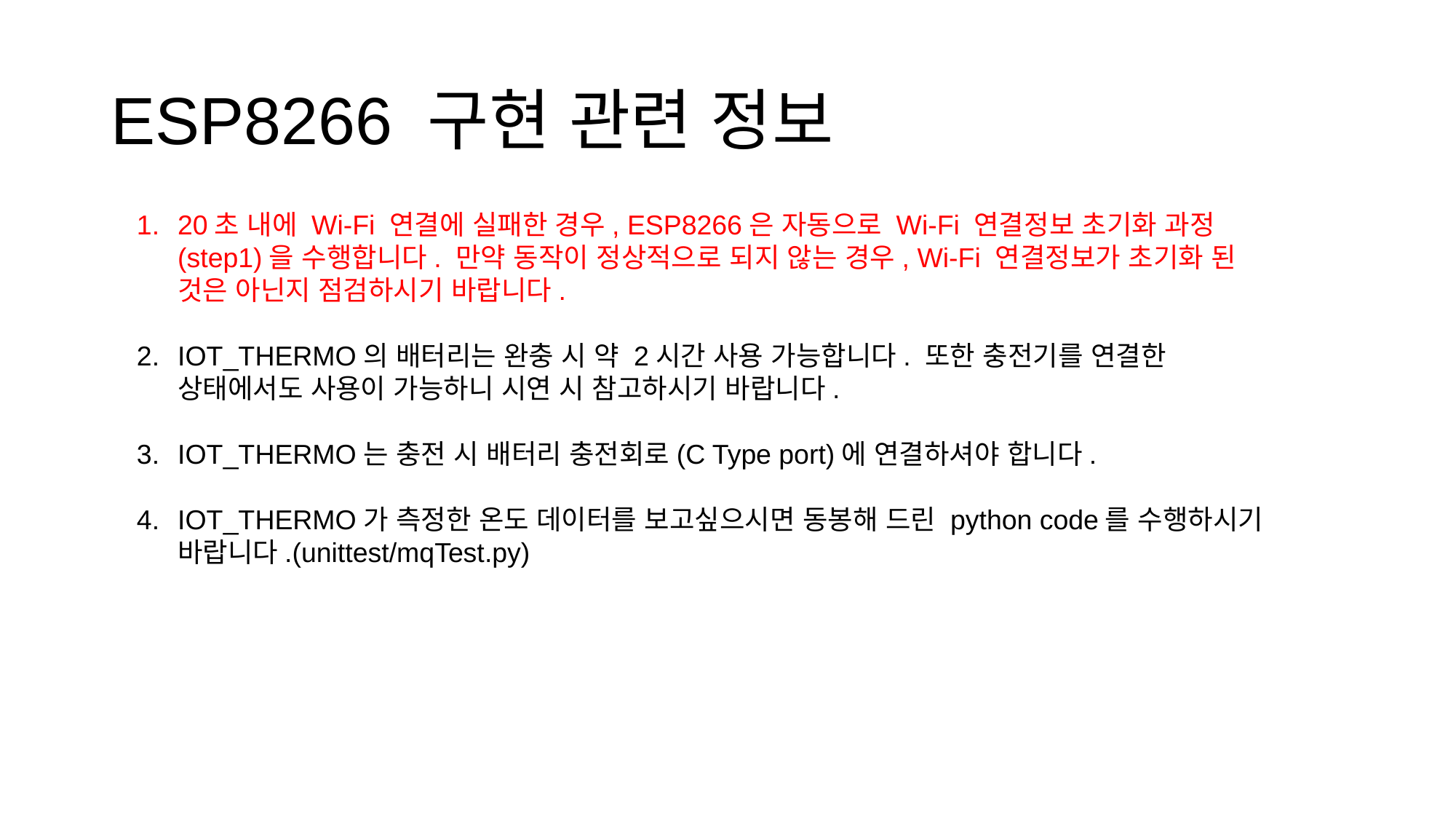

# ESP8266 구현 관련 정보
20초 내에 Wi-Fi 연결에 실패한 경우, ESP8266은 자동으로 Wi-Fi 연결정보 초기화 과정(step1)을 수행합니다. 만약 동작이 정상적으로 되지 않는 경우, Wi-Fi 연결정보가 초기화 된 것은 아닌지 점검하시기 바랍니다.

IOT_THERMO의 배터리는 완충 시 약 2시간 사용 가능합니다. 또한 충전기를 연결한 상태에서도 사용이 가능하니 시연 시 참고하시기 바랍니다.

IOT_THERMO는 충전 시 배터리 충전회로(C Type port)에 연결하셔야 합니다.

IOT_THERMO가 측정한 온도 데이터를 보고싶으시면 동봉해 드린 python code를 수행하시기 바랍니다.(unittest/mqTest.py)